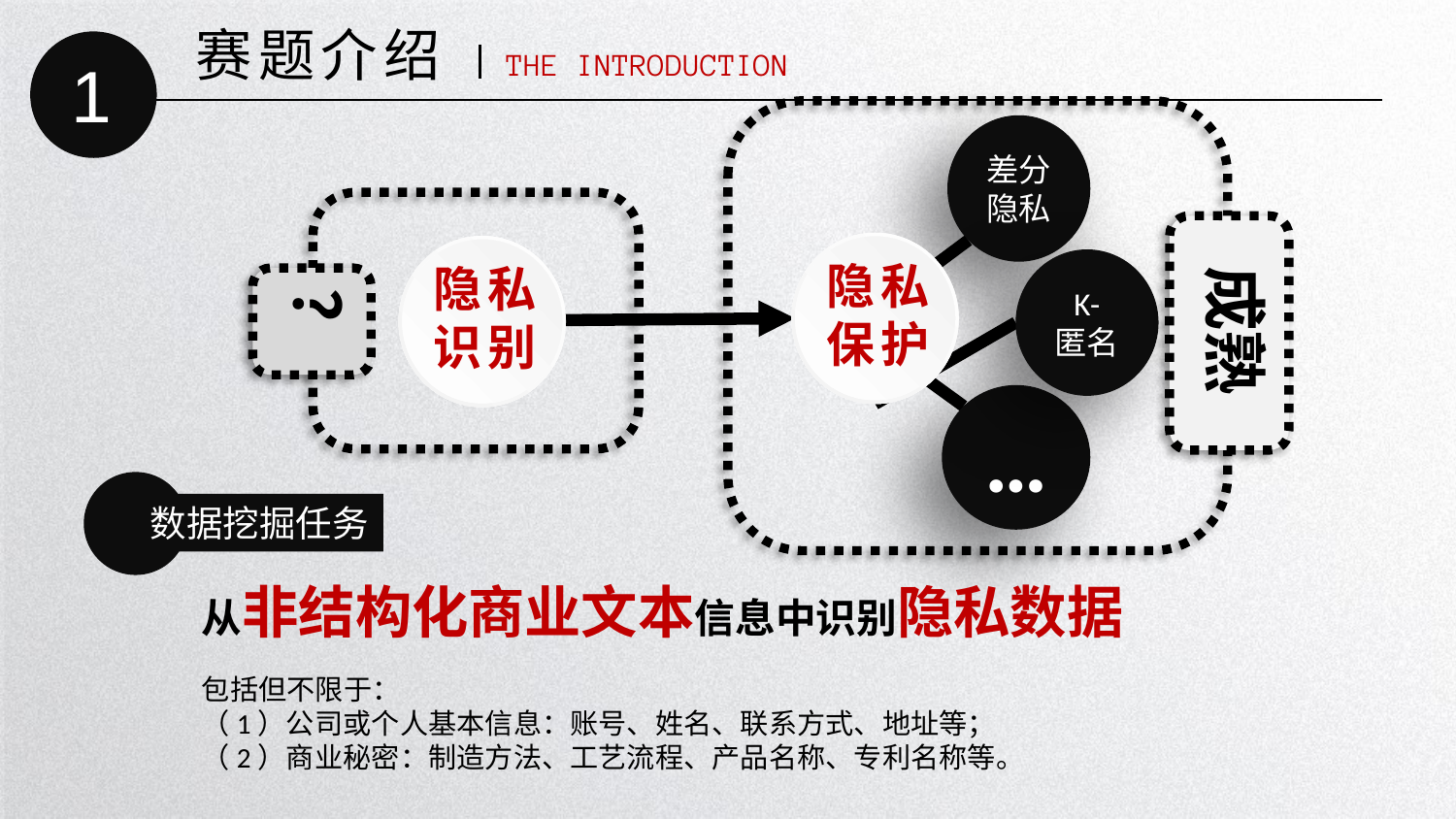

赛题介绍

1
THE INTRODUCTION

差分隐私

 成熟

隐私保护

隐私识别
K-
匿名
？
…

数据挖掘任务
从非结构化商业文本信息中识别隐私数据
包括但不限于：
（1）公司或个人基本信息：账号、姓名、联系方式、地址等；
（2）商业秘密：制造方法、工艺流程、产品名称、专利名称等。
延时符